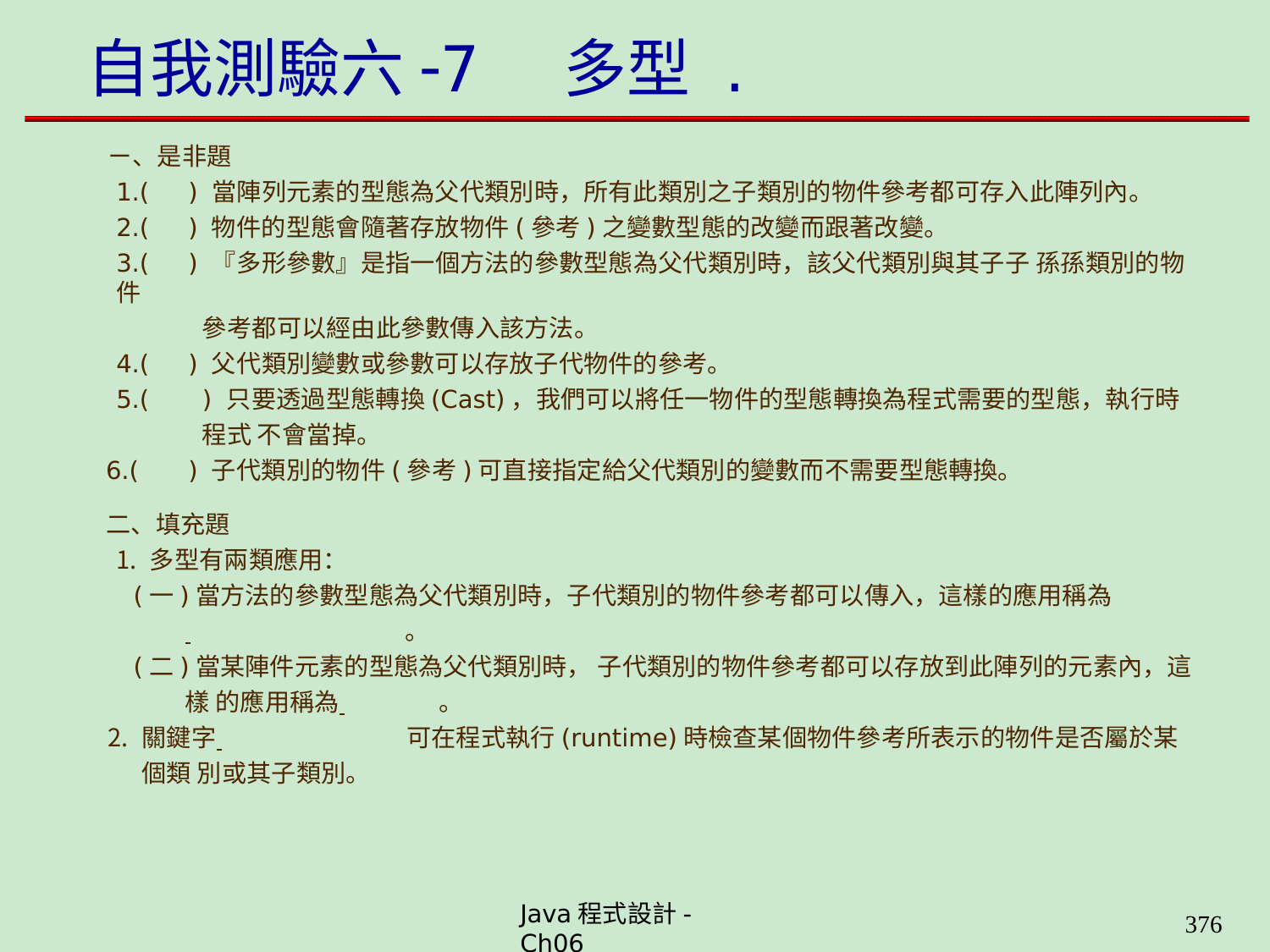

# 自我測驗六-7	多型 .
ㄧ、是非題
1.(	) 當陣列元素的型態為父代類別時，所有此類別之子類別的物件參考都可存入此陣列內。
2.(	) 物件的型態會隨著存放物件(參考)之變數型態的改變而跟著改變。
3.(	) 『多形參數』是指一個方法的參數型態為父代類別時，該父代類別與其子子 孫孫類別的物件
參考都可以經由此參數傳入該方法。
4.(	) 父代類別變數或參數可以存放子代物件的參考。
5.(	) 只要透過型態轉換(Cast)，我們可以將任一物件的型態轉換為程式需要的型態，執行時程式 不會當掉。
6.(	) 子代類別的物件(參考)可直接指定給父代類別的變數而不需要型態轉換。

二、填充題
多型有兩類應用：
(一)當方法的參數型態為父代類別時，子代類別的物件參考都可以傳入，這樣的應用稱為
 	。
(二)當某陣件元素的型態為父代類別時， 子代類別的物件參考都可以存放到此陣列的元素內，這樣 的應用稱為 	。
關鍵字 	可在程式執行(runtime)時檢查某個物件參考所表示的物件是否屬於某個類 別或其子類別。
Java程式設計-Ch06
376